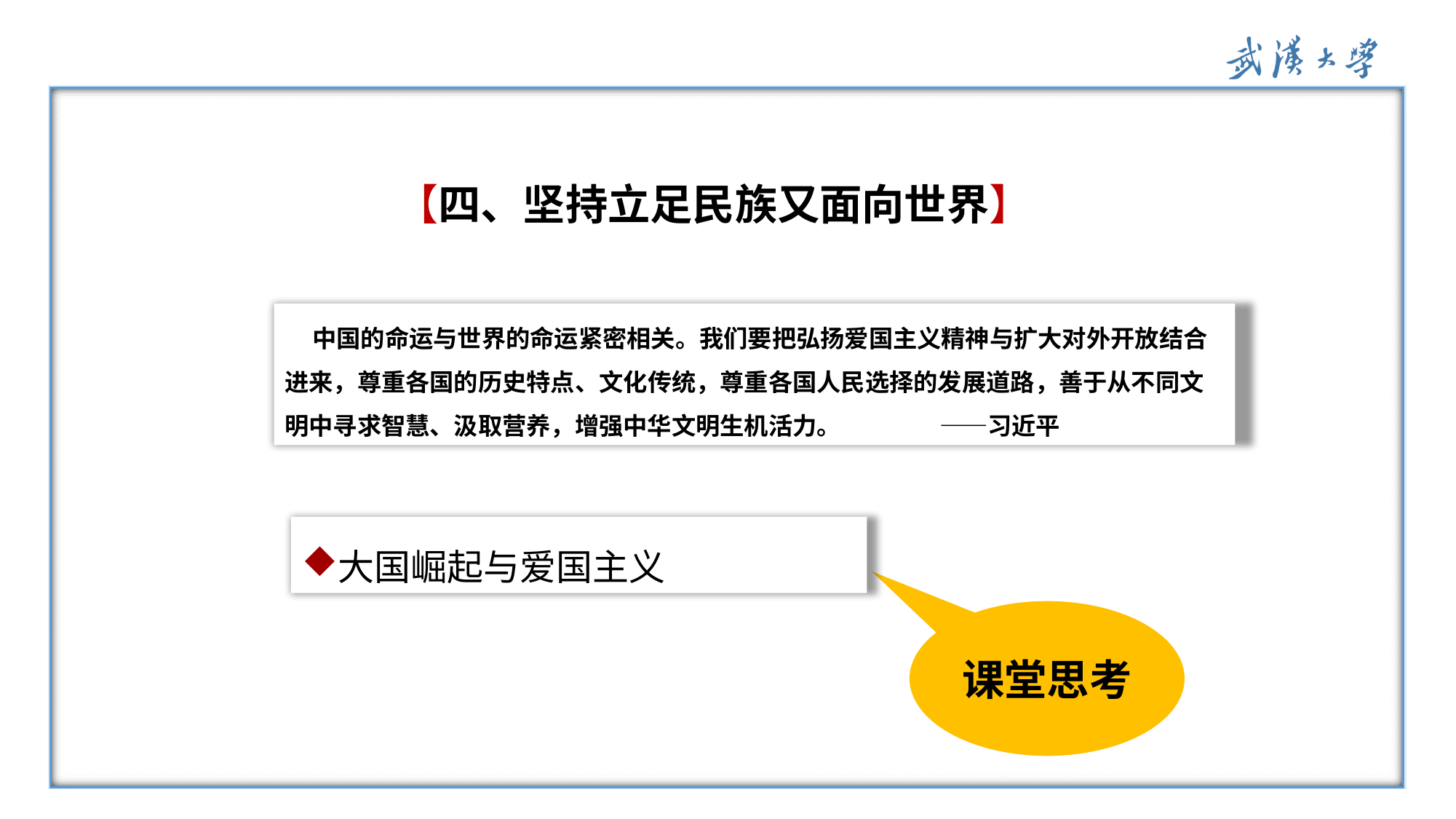

【四、坚持立足民族又面向世界】
    中国的命运与世界的命运紧密相关。我们要把弘扬爱国主义精神与扩大对外开放结合进来，尊重各国的历史特点、文化传统，尊重各国人民选择的发展道路，善于从不同文明中寻求智慧、汲取营养，增强中华文明生机活力。                  ——习近平
大国崛起与爱国主义
课堂思考